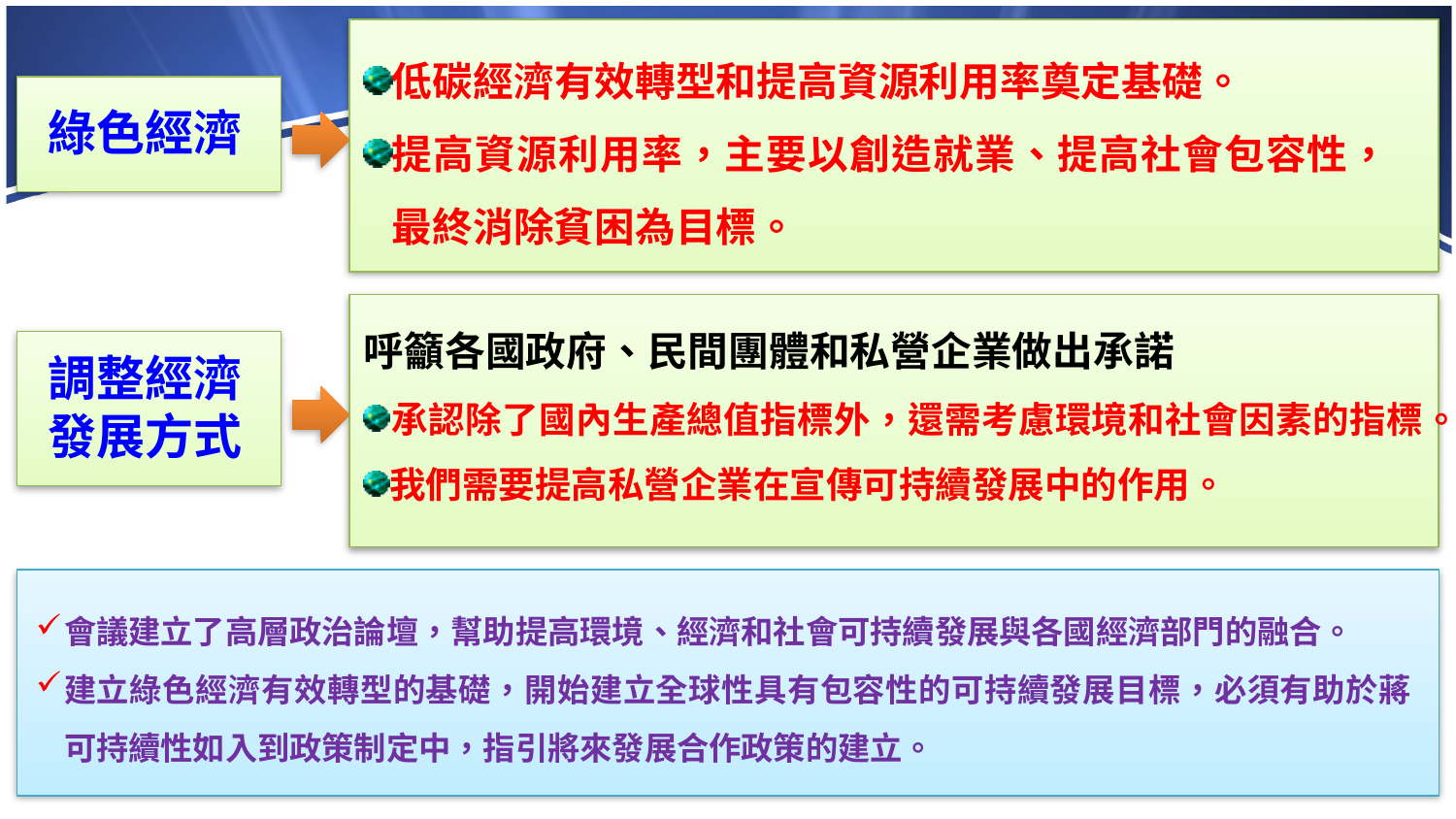

低碳經濟有效轉型和提高資源利用率奠定基礎。
提高資源利用率，主要以創造就業、提高社會包容性，最終消除貧困為目標。

綠色經濟

呼籲各國政府、民間團體和私營企業做出承諾
承認除了國內生產總值指標外，還需考慮環境和社會因素的指標。
我們需要提高私營企業在宣傳可持續發展中的作用。

調整經濟
發展方式

會議建立了高層政治論壇，幫助提高環境、經濟和社會可持續發展與各國經濟部門的融合。
建立綠色經濟有效轉型的基礎，開始建立全球性具有包容性的可持續發展目標，必須有助於蔣可持續性如入到政策制定中，指引將來發展合作政策的建立。